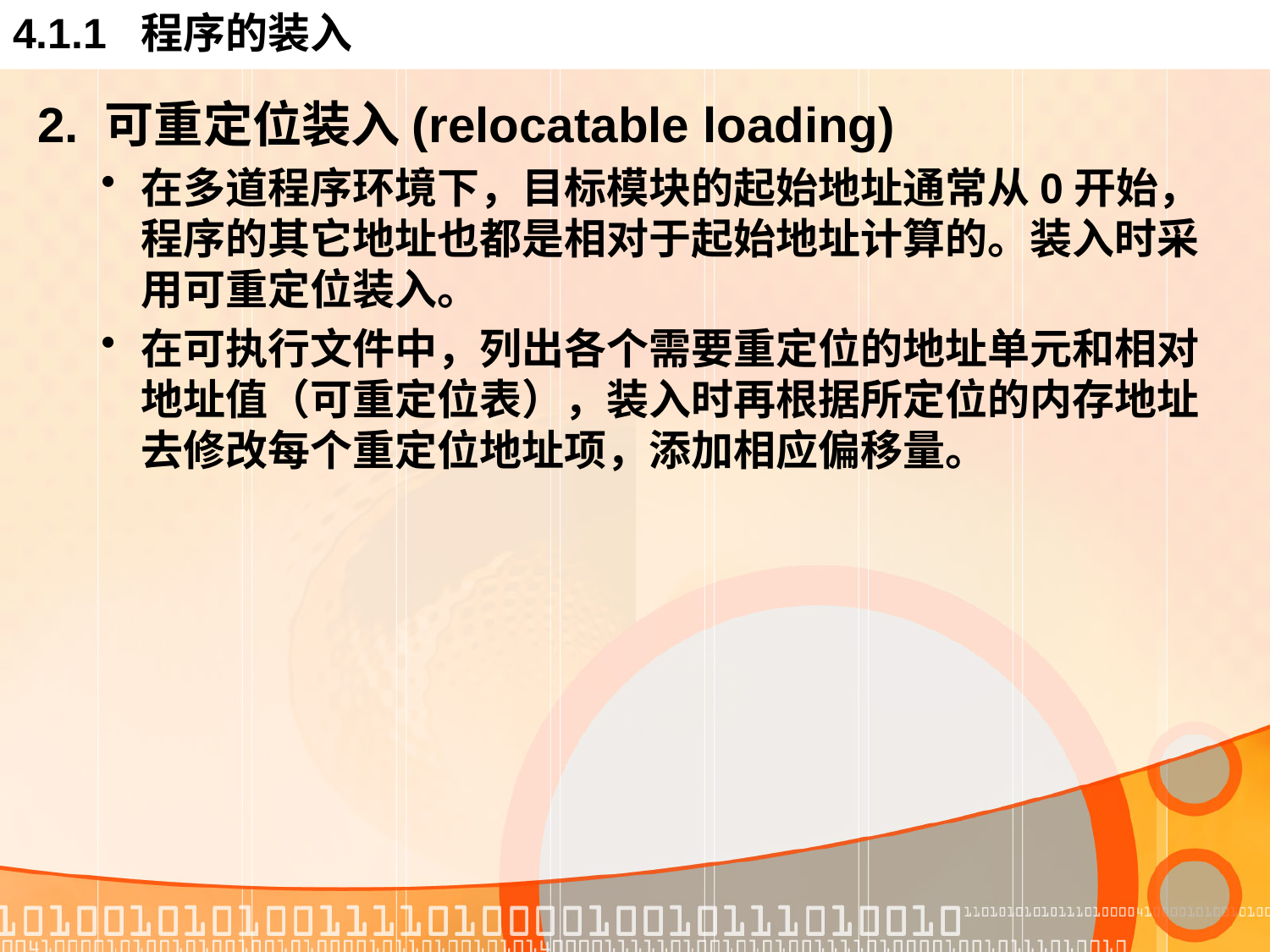

# 4.1.1  程序的装入
2. 可重定位装入(relocatable loading)
在多道程序环境下，目标模块的起始地址通常从0开始，程序的其它地址也都是相对于起始地址计算的。装入时采用可重定位装入。
在可执行文件中，列出各个需要重定位的地址单元和相对地址值（可重定位表），装入时再根据所定位的内存地址去修改每个重定位地址项，添加相应偏移量。